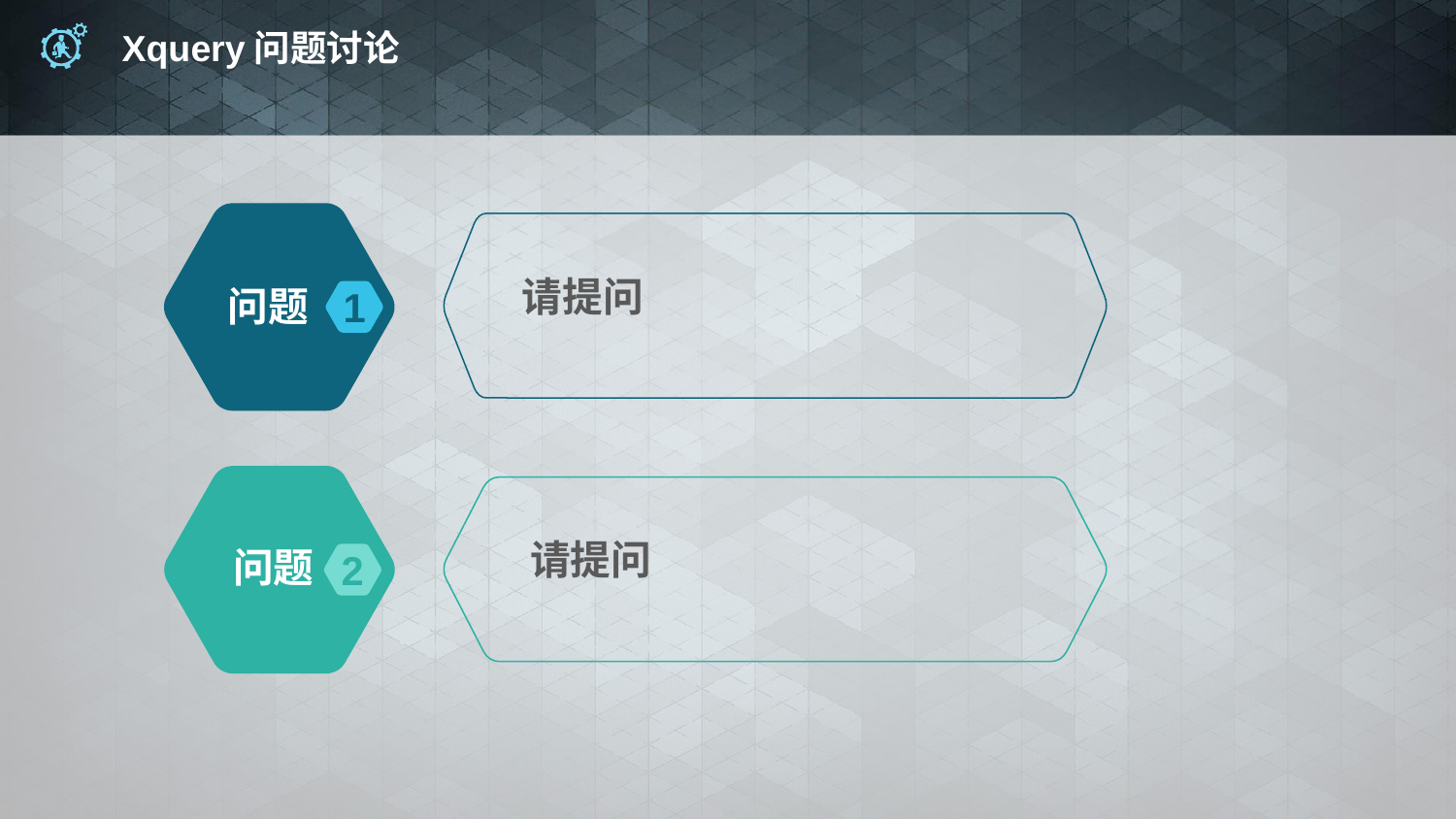

# Xquery问题讨论

问题

1
请提问

问题

2
请提问